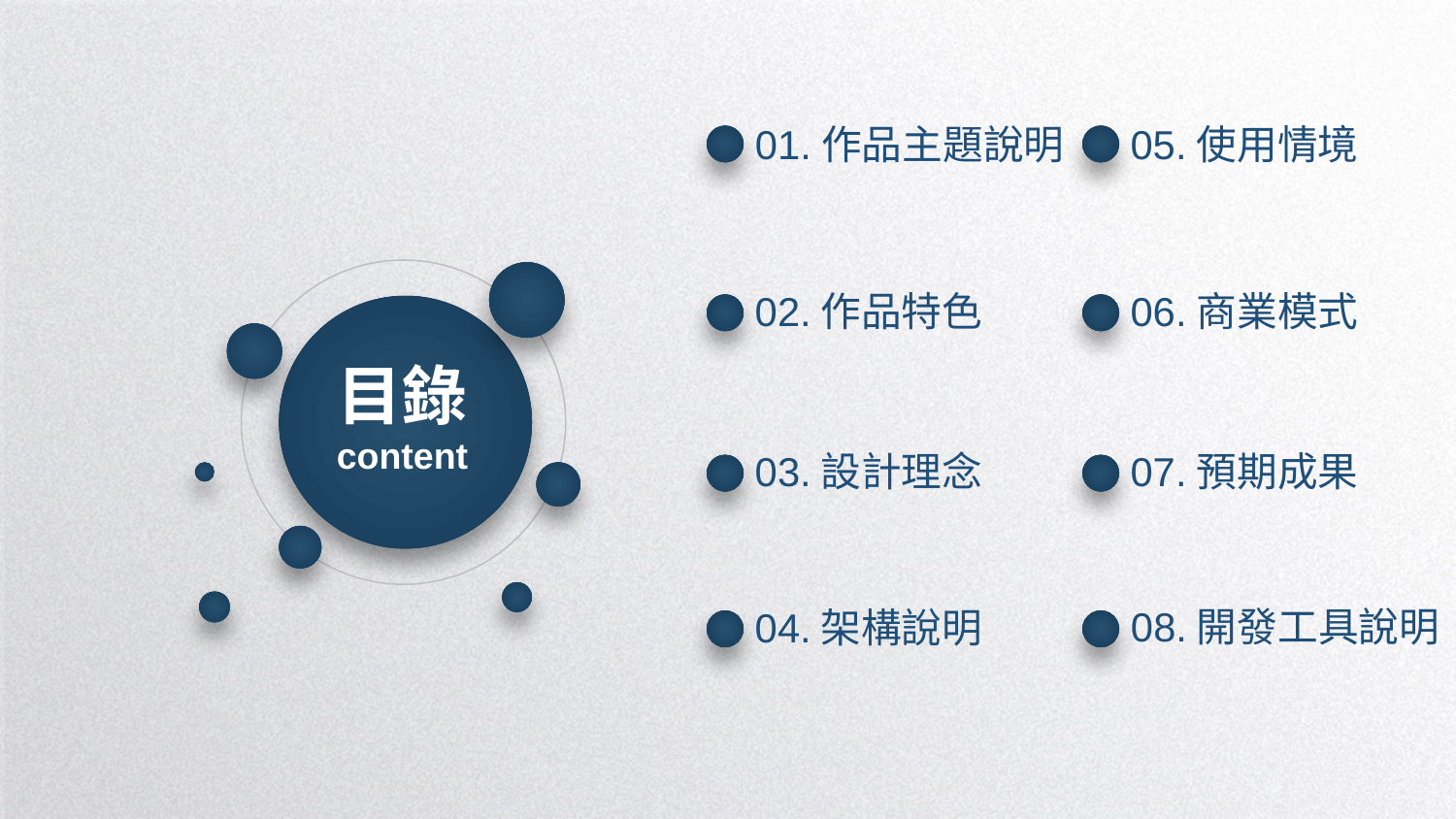

01.作品主題說明
05.使用情境

02.作品特色
06.商業模式

目錄
content

03.設計理念
07.預期成果

04.架構說明
08.開發工具說明